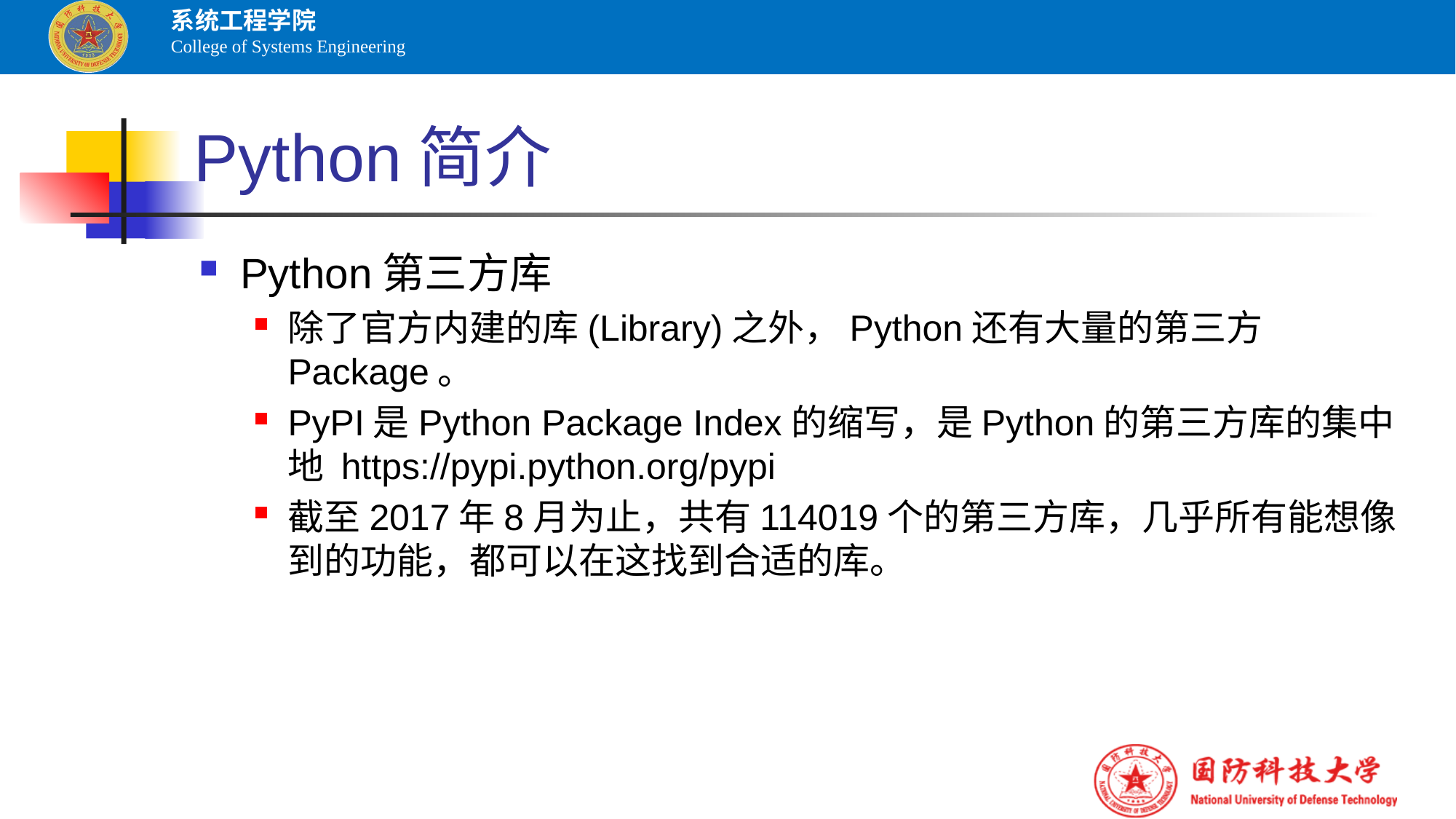

# Python简介
Python第三方库
除了官方内建的库(Library)之外，Python还有大量的第三方Package。
PyPI是Python Package Index的缩写，是Python的第三方库的集中地 https://pypi.python.org/pypi
截至2017年8月为止，共有114019个的第三方库，几乎所有能想像到的功能，都可以在这找到合适的库。